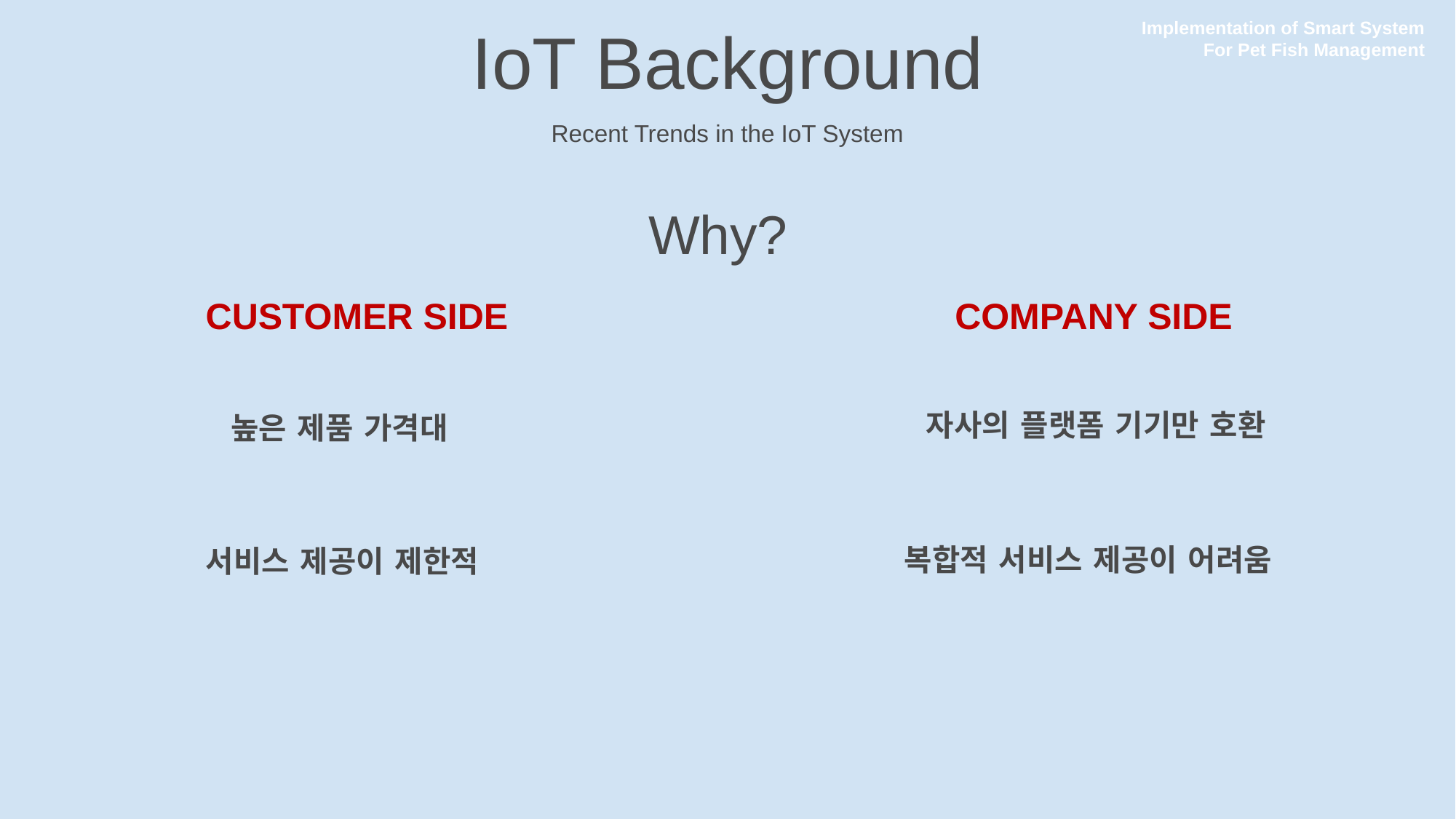

Implementation of Smart System
For Pet Fish Management
IoT Background
Recent Trends in the IoT System
Why?
CUSTOMER SIDE
COMPANY SIDE
자사의 플랫폼 기기만 호환
높은 제품 가격대
복합적 서비스 제공이 어려움
서비스 제공이 제한적